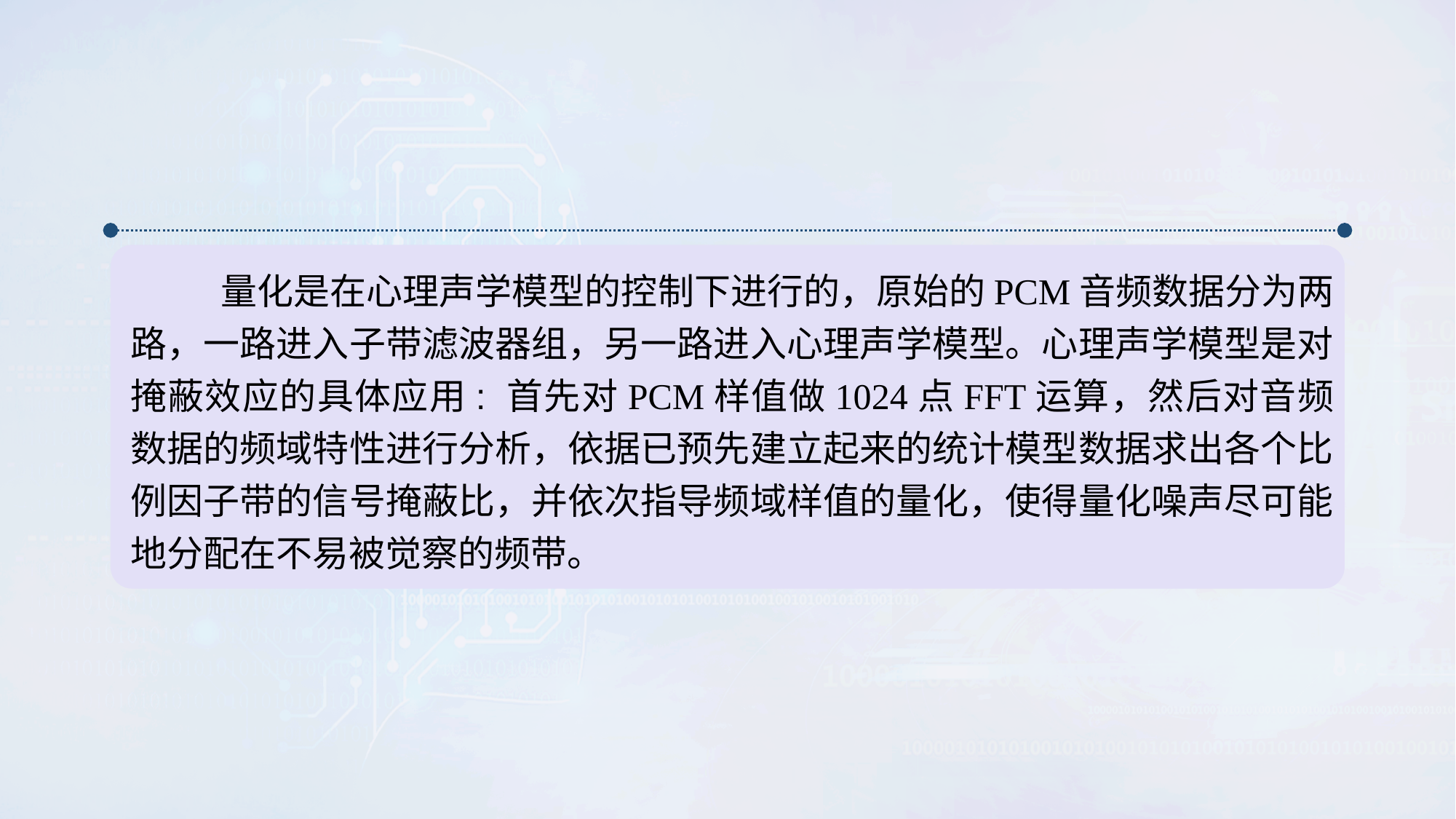

量化是在心理声学模型的控制下进行的，原始的PCM音频数据分为两路，一路进入子带滤波器组，另一路进入心理声学模型。心理声学模型是对掩蔽效应的具体应用: 首先对PCM样值做1024点FFT运算，然后对音频数据的频域特性进行分析，依据已预先建立起来的统计模型数据求出各个比例因子带的信号掩蔽比，并依次指导频域样值的量化，使得量化噪声尽可能地分配在不易被觉察的频带。